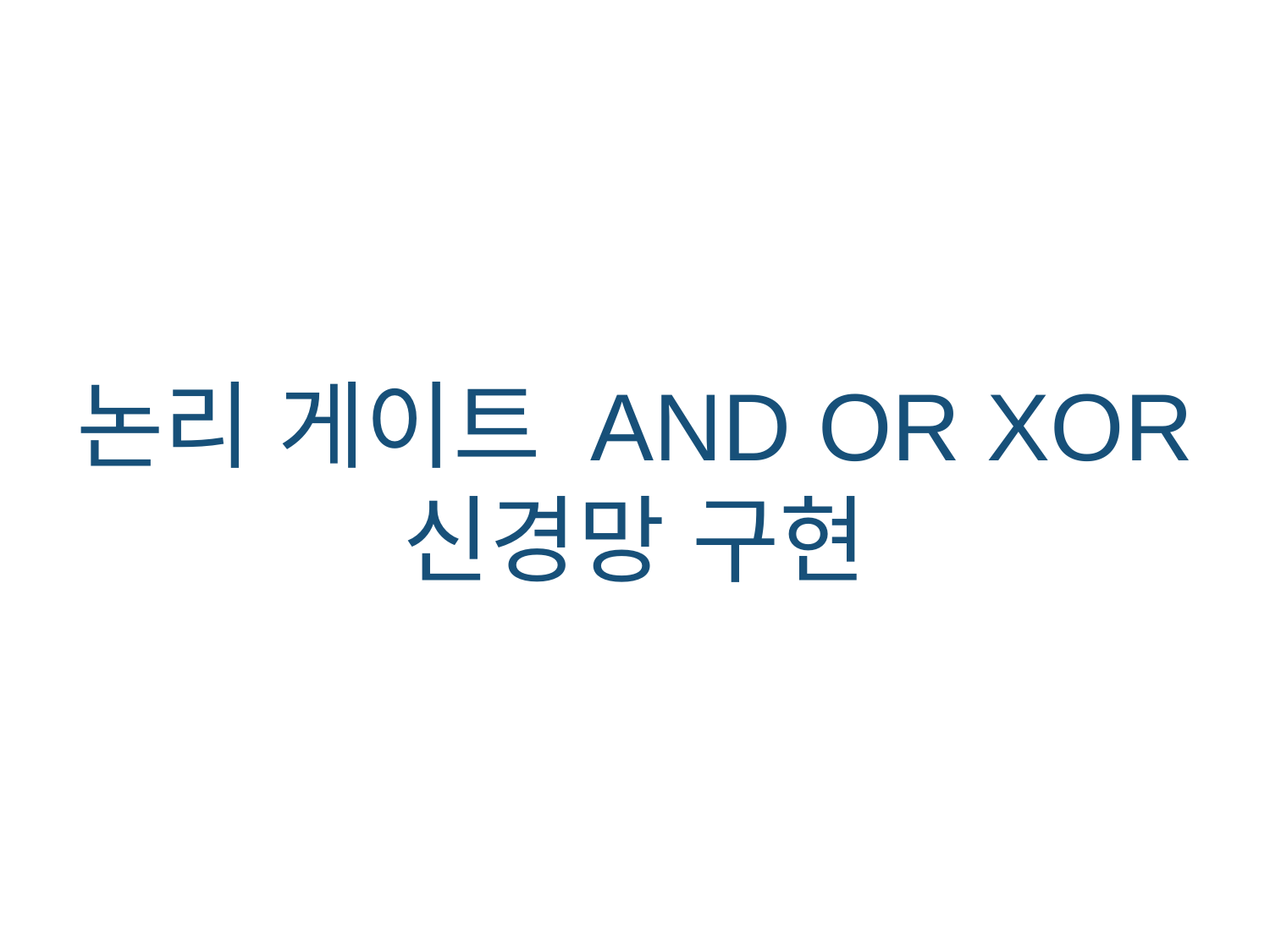

논리 게이트 AND OR XOR
신경망 구현